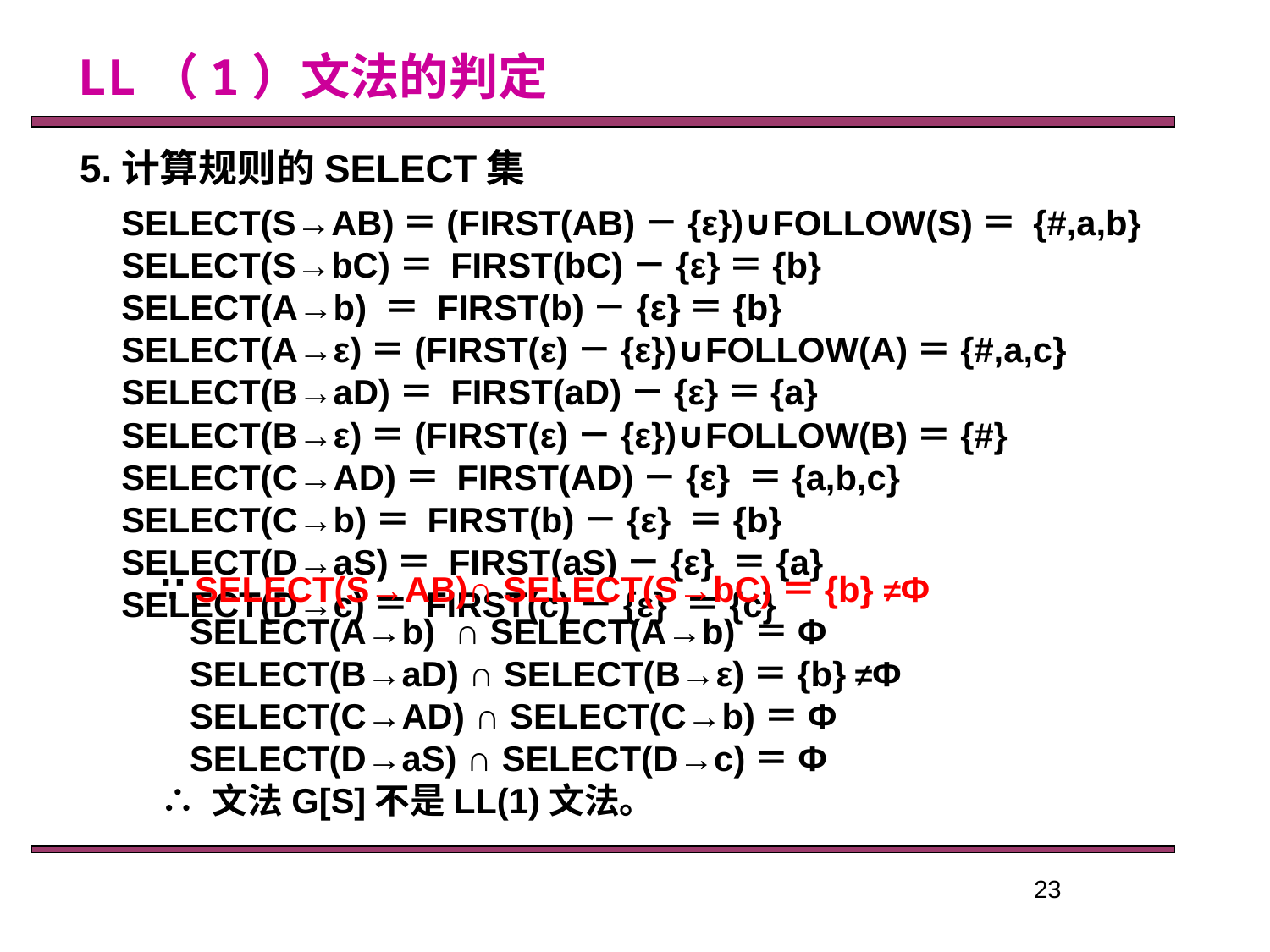

LL（1）文法的判定
5.计算规则的SELECT集
SELECT(S→AB)＝(FIRST(AB)－{ε})∪FOLLOW(S)＝ {#,a,b}
SELECT(S→bC)＝ FIRST(bC)－{ε}＝{b}
SELECT(A→b) ＝ FIRST(b)－{ε}＝{b}
SELECT(A→ε)＝(FIRST(ε)－{ε})∪FOLLOW(A)＝{#,a,c}
SELECT(B→aD)＝ FIRST(aD)－{ε}＝{a}
SELECT(B→ε)＝(FIRST(ε)－{ε})∪FOLLOW(B)＝{#}
SELECT(C→AD)＝ FIRST(AD)－{ε} ＝{a,b,c}
SELECT(C→b)＝ FIRST(b)－{ε} ＝{b}
SELECT(D→aS)＝ FIRST(aS)－{ε} ＝{a}
SELECT(D→c)＝ FIRST(c)－{ε} ＝{c}
∵ SELECT(S→AB)∩ SELECT(S→bC)＝{b} ≠Φ
   SELECT(A→b)  ∩ SELECT(A→b) ＝Φ
   SELECT(B→aD) ∩ SELECT(B→ε)＝{b} ≠Φ
   SELECT(C→AD) ∩ SELECT(C→b)＝Φ
   SELECT(D→aS) ∩ SELECT(D→c)＝Φ
∴ 文法G[S]不是LL(1)文法。
23